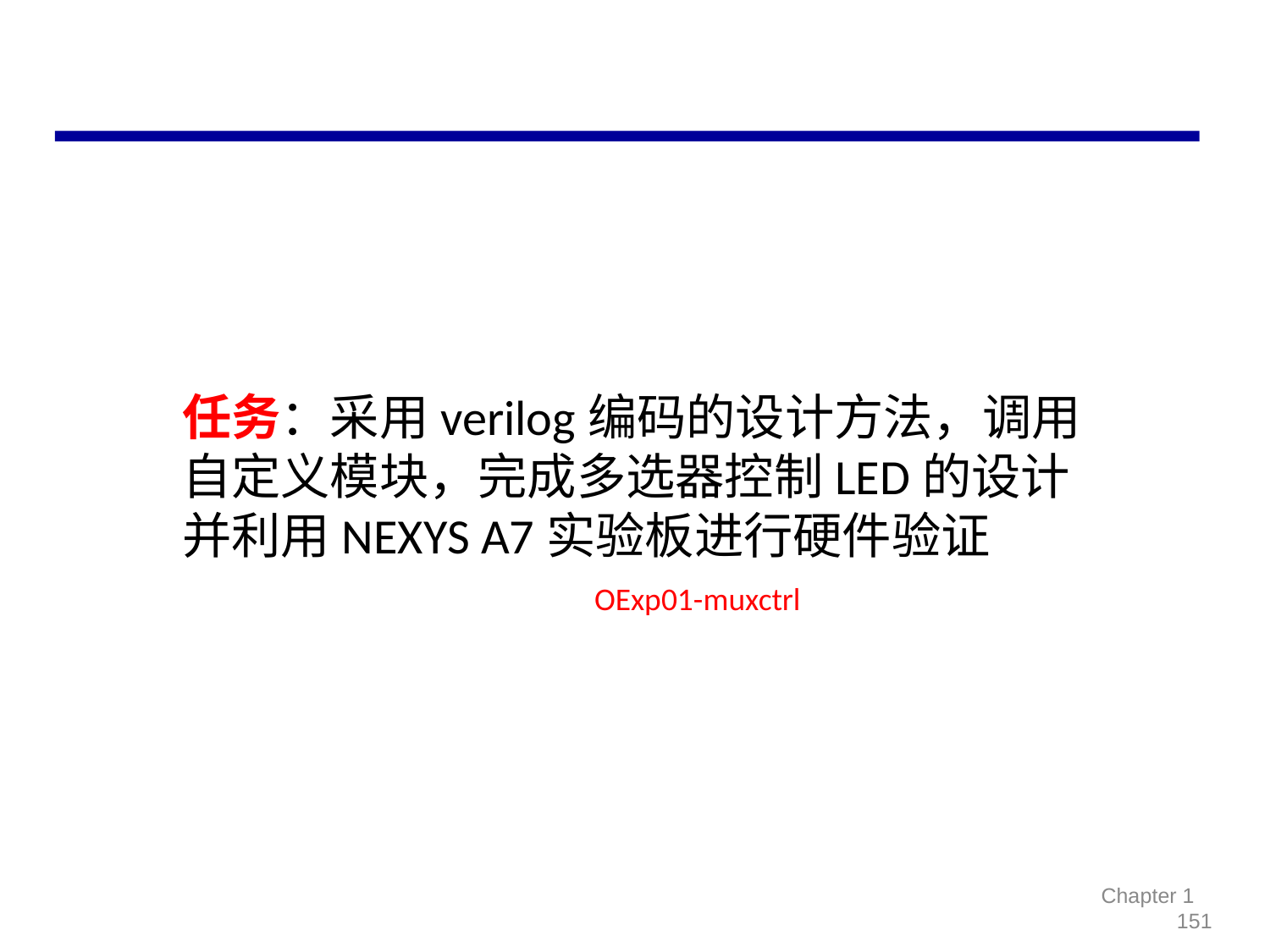

#
任务：采用verilog编码的设计方法，调用自定义模块，完成多选器控制LED的设计并利用NEXYS A7实验板进行硬件验证
OExp01-muxctrl
Chapter 1   151